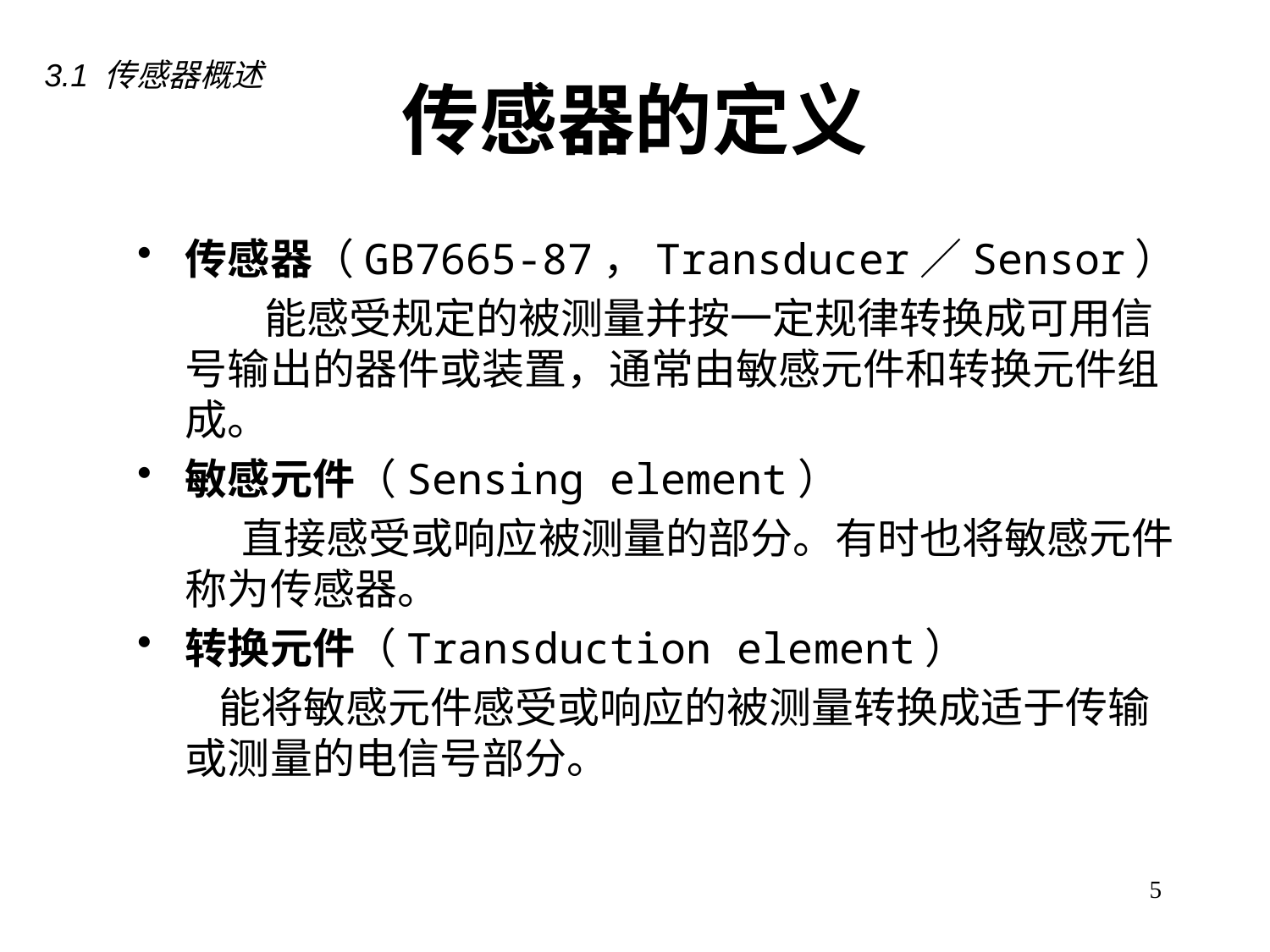

3.1 传感器概述
# 传感器的定义
传感器（GB7665-87，Transducer／Sensor）
　　　能感受规定的被测量并按一定规律转换成可用信号输出的器件或装置，通常由敏感元件和转换元件组成。
敏感元件（Sensing element）
 　　直接感受或响应被测量的部分。有时也将敏感元件称为传感器。
转换元件（Transduction element）
   　能将敏感元件感受或响应的被测量转换成适于传输或测量的电信号部分。

5